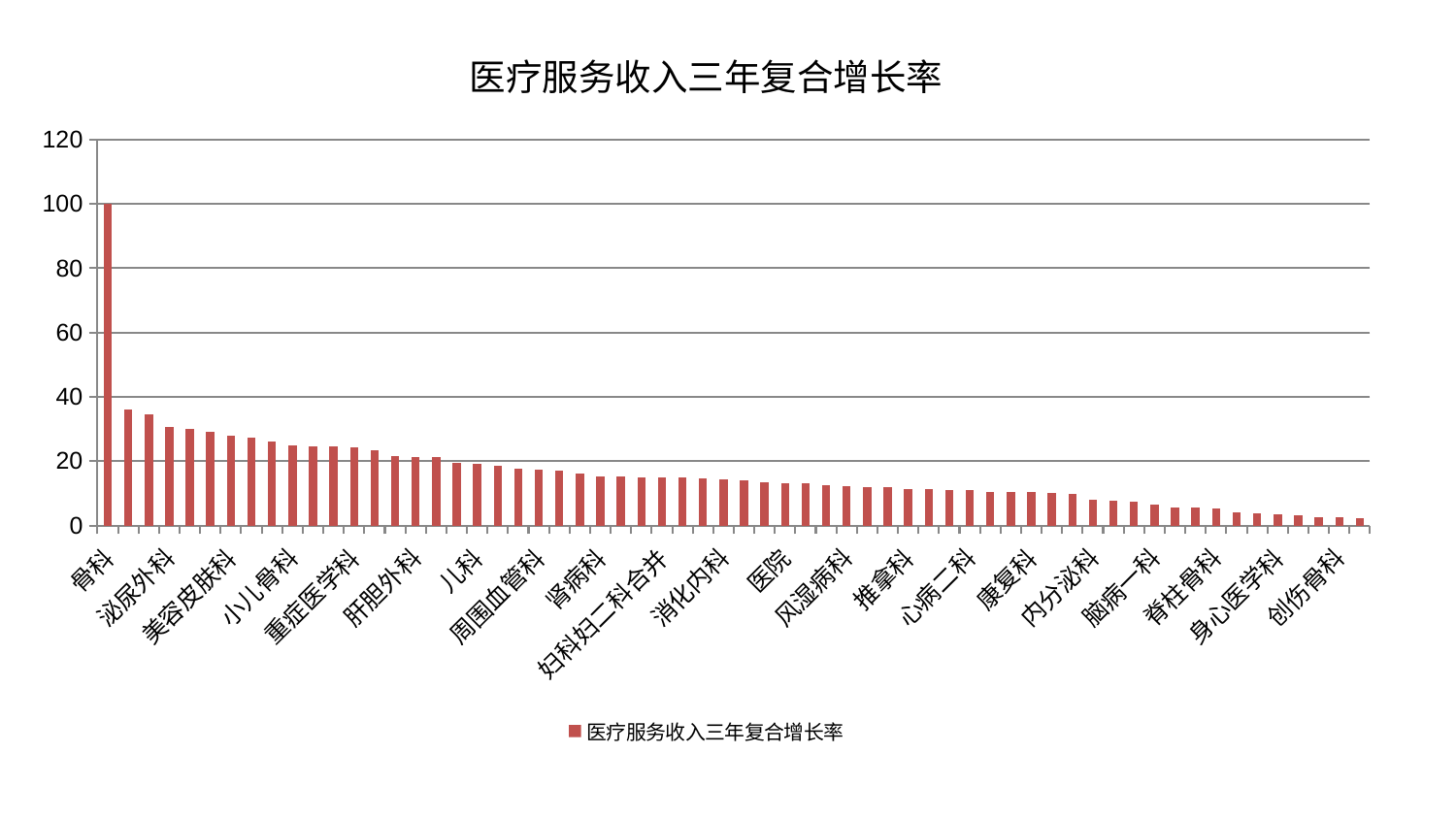

### Chart: 医疗服务收入三年复合增长率

| Category | 医疗服务收入三年复合增长率 |
|---|---|
| 骨科 | 100.0 |
| 乳腺甲状腺外科 | 36.02494154532677 |
| 神经内科 | 34.467520918366006 |
| 泌尿外科 | 30.554443582025073 |
| 针灸科 | 30.100689303315942 |
| 中医经典科 | 29.110933893450415 |
| 美容皮肤科 | 27.99011030620647 |
| 皮肤科 | 27.42028019493483 |
| 脾胃病科 | 26.146883436974512 |
| 小儿骨科 | 24.81253203134051 |
| 妇二科 | 24.652158707601878 |
| 东区肾病科 | 24.55119933656375 |
| 重症医学科 | 24.33839803586044 |
| 脑病三科 | 23.528359453723258 |
| 显微骨科 | 21.62219828762068 |
| 肝胆外科 | 21.16321890815973 |
| 老年医学科 | 21.132131450773432 |
| 肝病科 | 19.60158122413626 |
| 儿科 | 19.255582202648327 |
| 西区重症医学科 | 18.600699235455206 |
| 肛肠科 | 17.55480169151157 |
| 周围血管科 | 17.4737029392129 |
| 心病一科 | 17.143043915227544 |
| 耳鼻喉科 | 16.304272473439887 |
| 肾病科 | 15.310351011126642 |
| 肿瘤内科 | 15.11317755443018 |
| 中医外治中心 | 15.035992646147994 |
| 妇科妇二科合并 | 14.951231318895765 |
| 综合内科 | 14.887005737152233 |
| 治未病中心 | 14.488574845445699 |
| 消化内科 | 14.435622149553732 |
| 普通外科 | 14.146695767983614 |
| 东区重症医学科 | 13.386088498610576 |
| 医院 | 13.247071383047453 |
| 血液科 | 13.155766573033961 |
| 脾胃科消化科合并 | 12.394168496933839 |
| 风湿病科 | 12.24552091597777 |
| 男科 | 11.819500335090163 |
| 呼吸内科 | 11.78852169063338 |
| 推拿科 | 11.362197478530483 |
| 心病四科 | 11.235267783898559 |
| 关节骨科 | 11.077421772639251 |
| 心病二科 | 10.941780216688507 |
| 胸外科 | 10.49571085994265 |
| 运动损伤骨科 | 10.469975000354438 |
| 康复科 | 10.449310833880183 |
| 微创骨科 | 9.963616187980605 |
| 心病三科 | 9.75508744752625 |
| 内分泌科 | 7.934486881852105 |
| 心血管内科 | 7.667757328726091 |
| 神经外科 | 7.256132575514667 |
| 脑病一科 | 6.448941109826733 |
| 口腔科 | 5.570247415624611 |
| 妇科 | 5.4453069505267875 |
| 脊柱骨科 | 5.190528491705162 |
| 眼科 | 4.140488455100988 |
| 脑病二科 | 3.860274868113847 |
| 身心医学科 | 3.330994941472005 |
| 产科 | 3.207077443918765 |
| 肾脏内科 | 2.7095300686284407 |
| 创伤骨科 | 2.4661013208073346 |
| 小儿推拿科 | 2.352165024002936 |
241